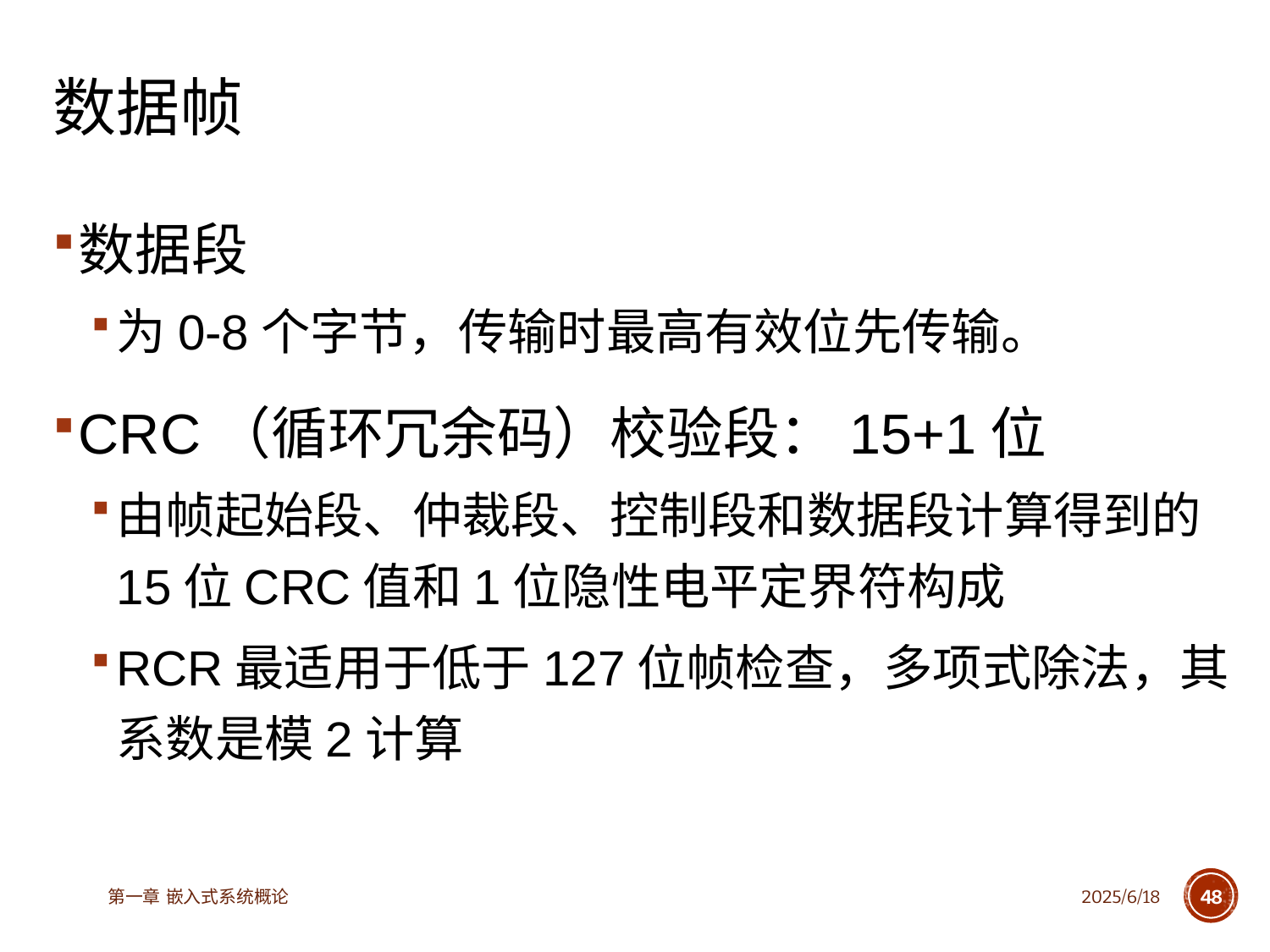

# 数据帧
数据段
为0-8个字节，传输时最高有效位先传输。
CRC（循环冗余码）校验段：15+1位
由帧起始段、仲裁段、控制段和数据段计算得到的15位CRC值和1位隐性电平定界符构成
RCR最适用于低于127位帧检查，多项式除法，其系数是模2计算
第一章 嵌入式系统概论
2025/6/18
48